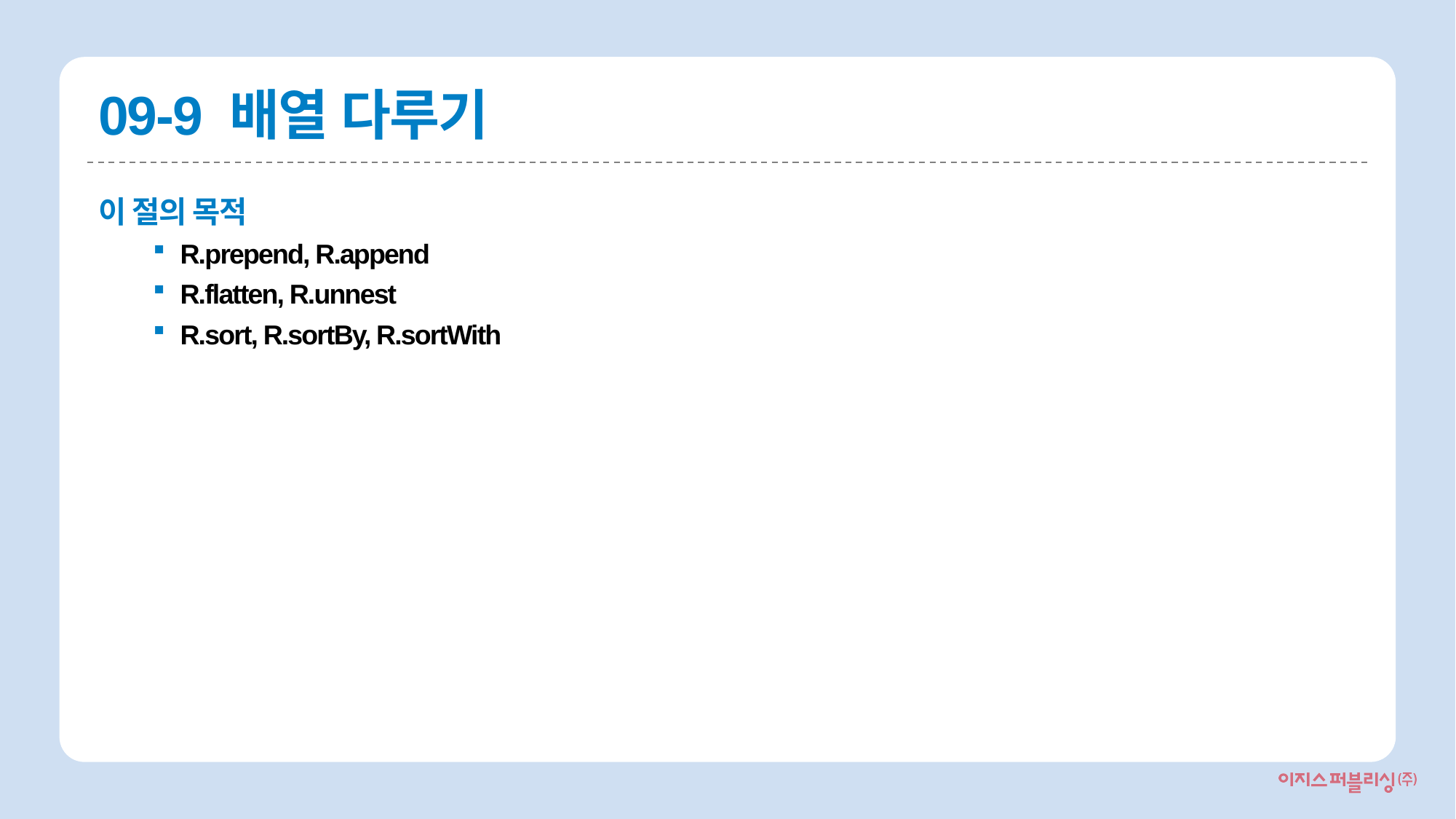

# 09-9 배열 다루기
이 절의 목적
R.prepend, R.append
R.flatten, R.unnest
R.sort, R.sortBy, R.sortWith